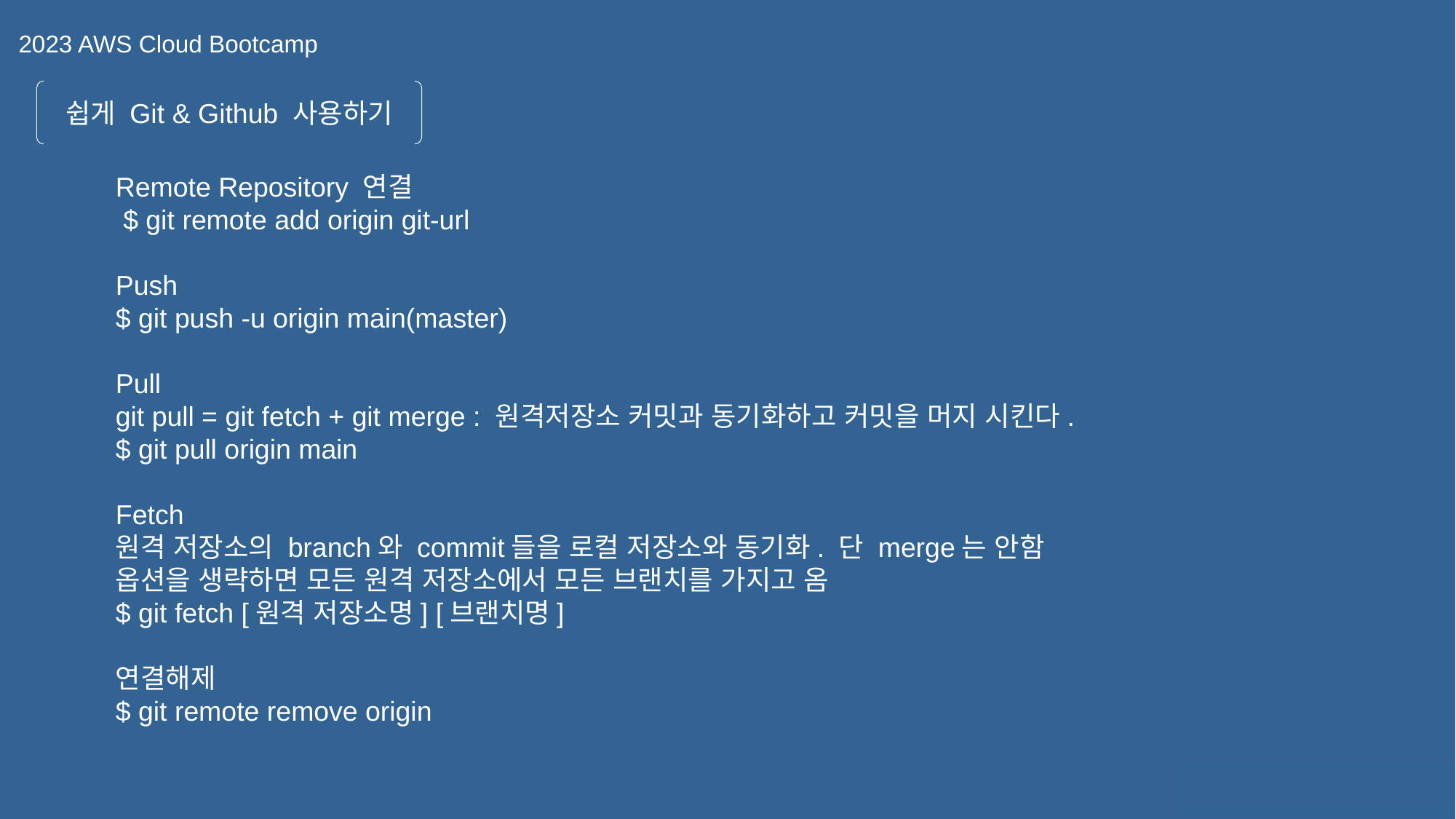

2023 AWS Cloud Bootcamp

쉽게 Git & Github 사용하기
Remote Repository 연결
 $ git remote add origin git-url

Push
$ git push -u origin main(master)

Pull
git pull = git fetch + git merge : 원격저장소 커밋과 동기화하고 커밋을 머지 시킨다.
$ git pull origin main

Fetch
원격 저장소의 branch와 commit들을 로컬 저장소와 동기화. 단 merge는 안함
옵션을 생략하면 모든 원격 저장소에서 모든 브랜치를 가지고 옴
$ git fetch [원격 저장소명] [브랜치명]

연결해제
$ git remote remove origin